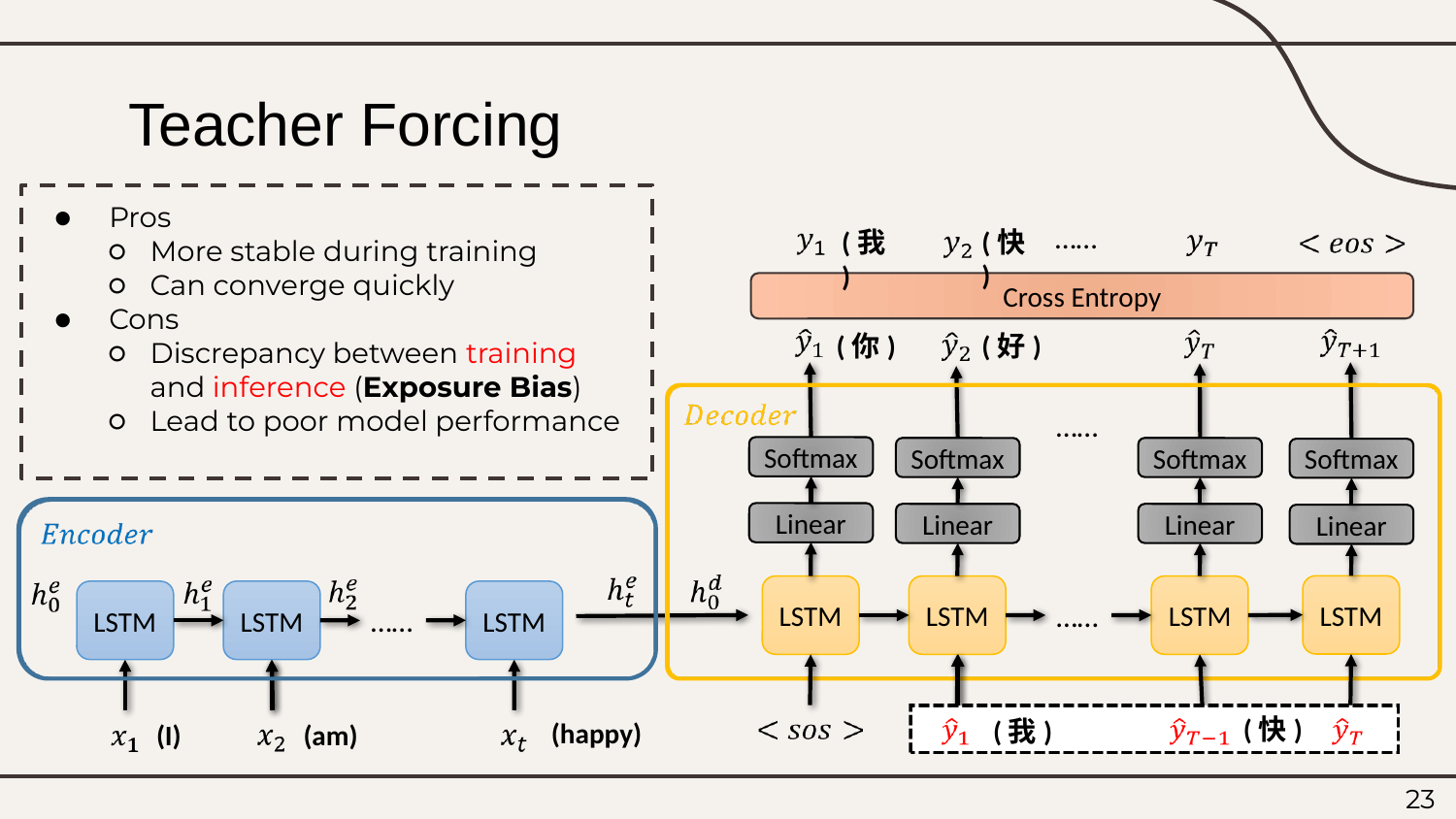

# Teacher Forcing
Pros
More stable during training
Can converge quickly
Cons
Discrepancy between training and inference (Exposure Bias)
Lead to poor model performance

……

Cross Entropy

(快)
(我)
(你)
(好)

……
Softmax
Softmax
Softmax
Softmax
Linear
Linear
Linear
Linear

LSTM
LSTM
LSTM
LSTM
……

LSTM
LSTM
LSTM
……

(快)
(我)
(happy)
(am)
(I)
23